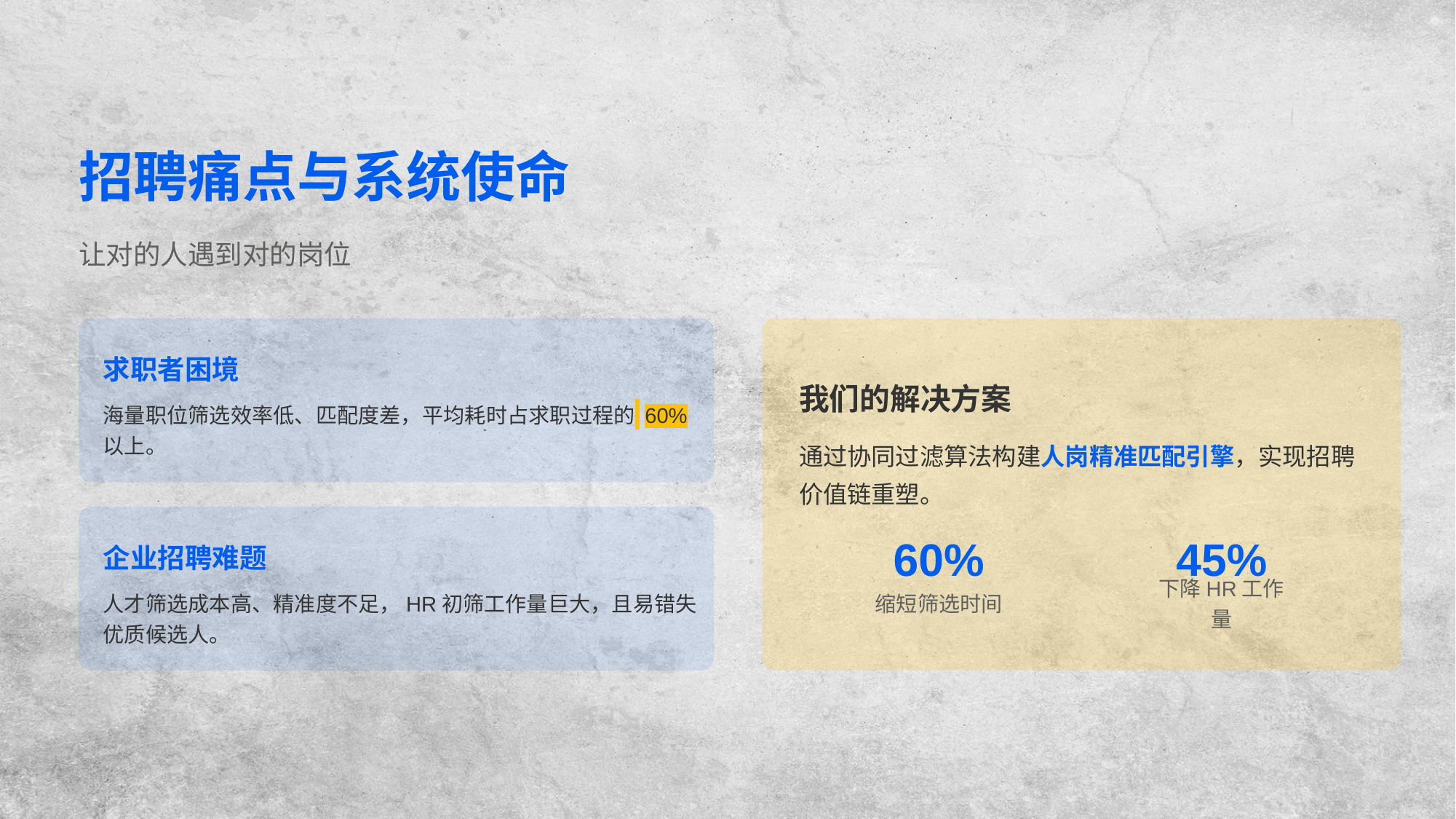

招聘痛点与系统使命
让对的人遇到对的岗位

求职者困境
我们的解决方案
海量职位筛选效率低、匹配度差，平均耗时占求职过程的 60% 以上。
通过协同过滤算法构建人岗精准匹配引擎，实现招聘价值链重塑。

企业招聘难题
60%
45%
人才筛选成本高、精准度不足，HR初筛工作量巨大，且易错失优质候选人。
缩短筛选时间
下降HR工作量